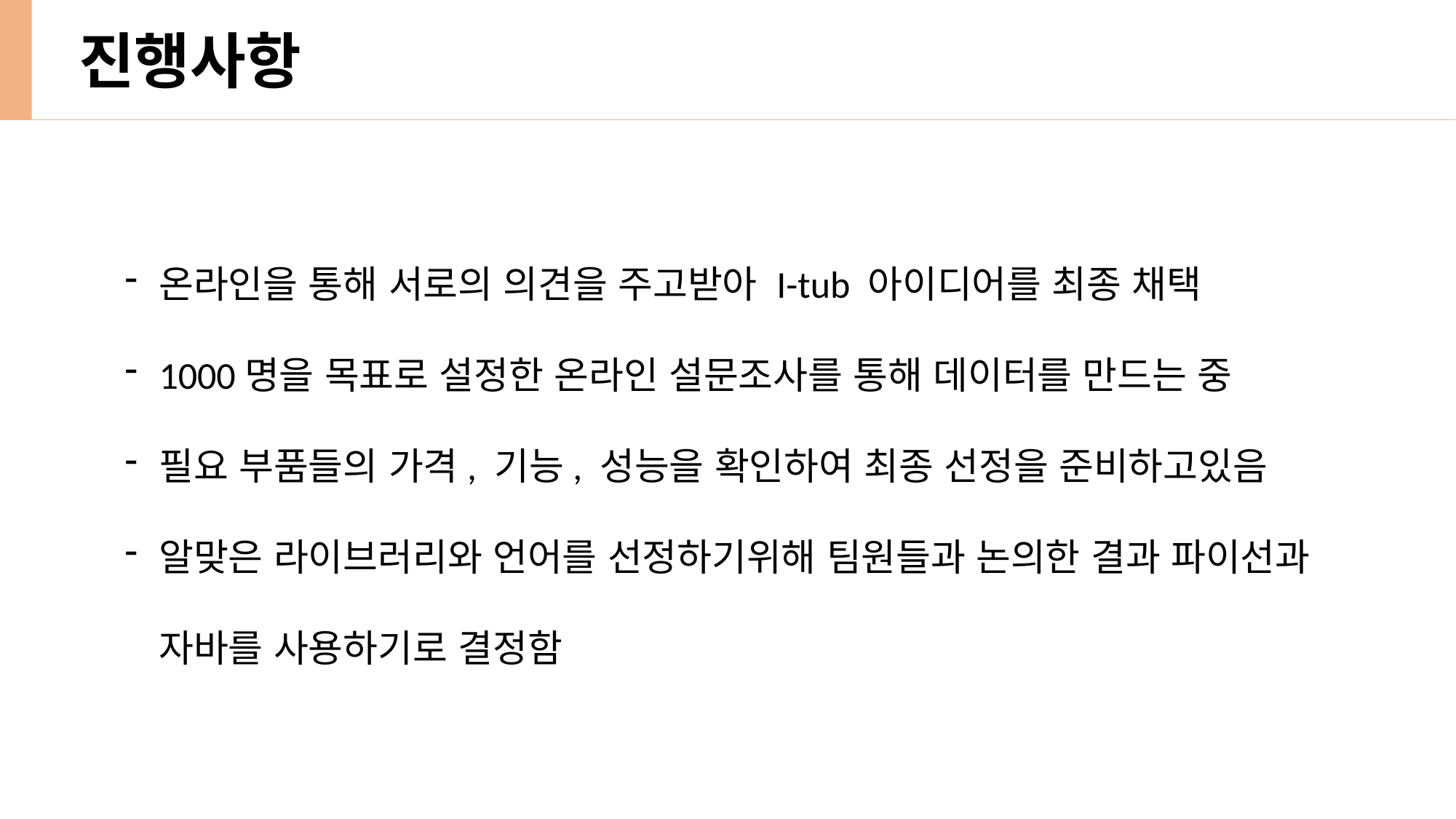

진행사항
온라인을 통해 서로의 의견을 주고받아 I-tub 아이디어를 최종 채택
1000명을 목표로 설정한 온라인 설문조사를 통해 데이터를 만드는 중
필요 부품들의 가격, 기능, 성능을 확인하여 최종 선정을 준비하고있음
알맞은 라이브러리와 언어를 선정하기위해 팀원들과 논의한 결과 파이선과 자바를 사용하기로 결정함